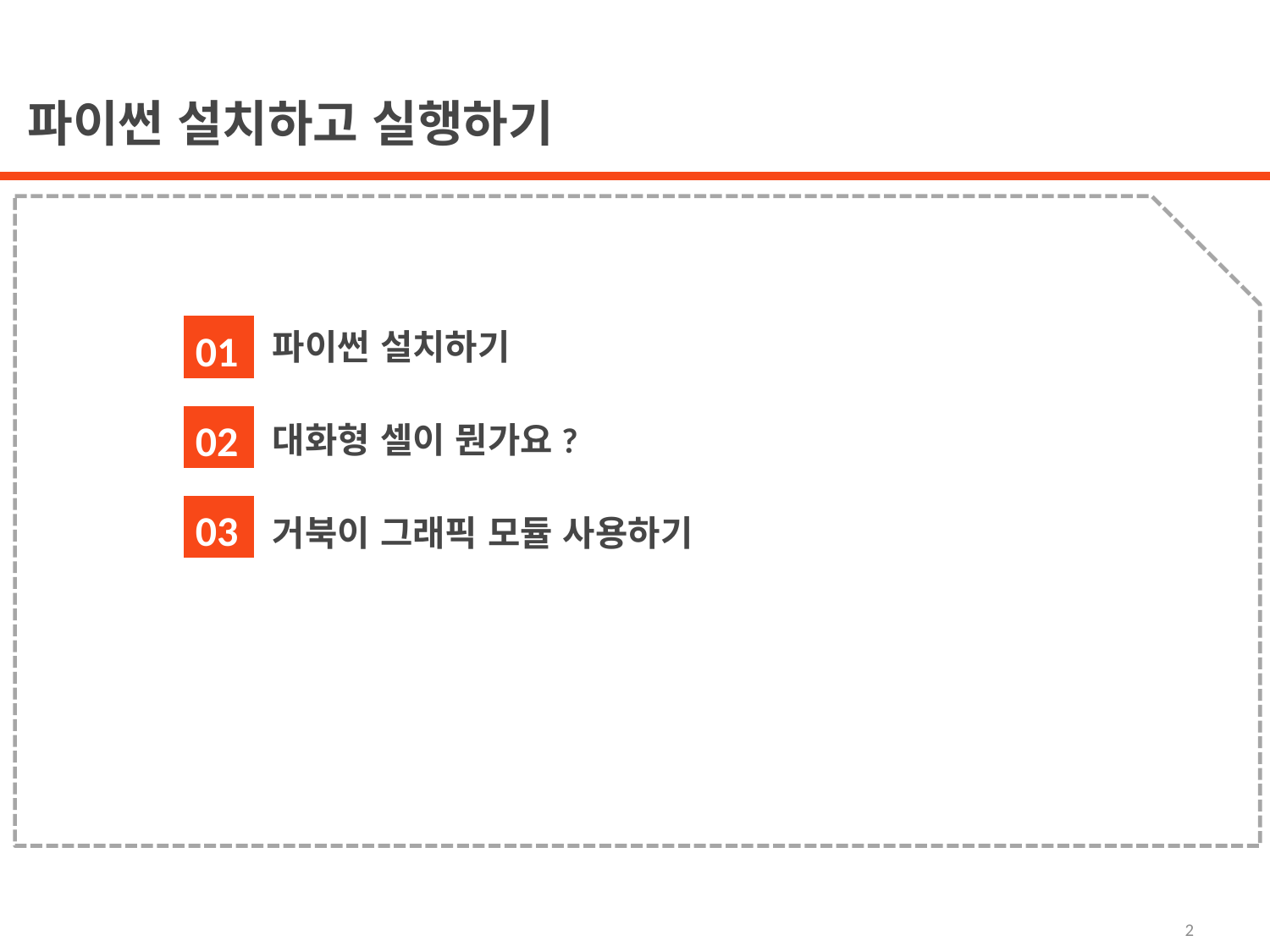

파이썬 설치하고 실행하기

파이썬 설치하기

대화형 셀이 뭔가요?

거북이 그래픽 모듈 사용하기

01

02

03
2